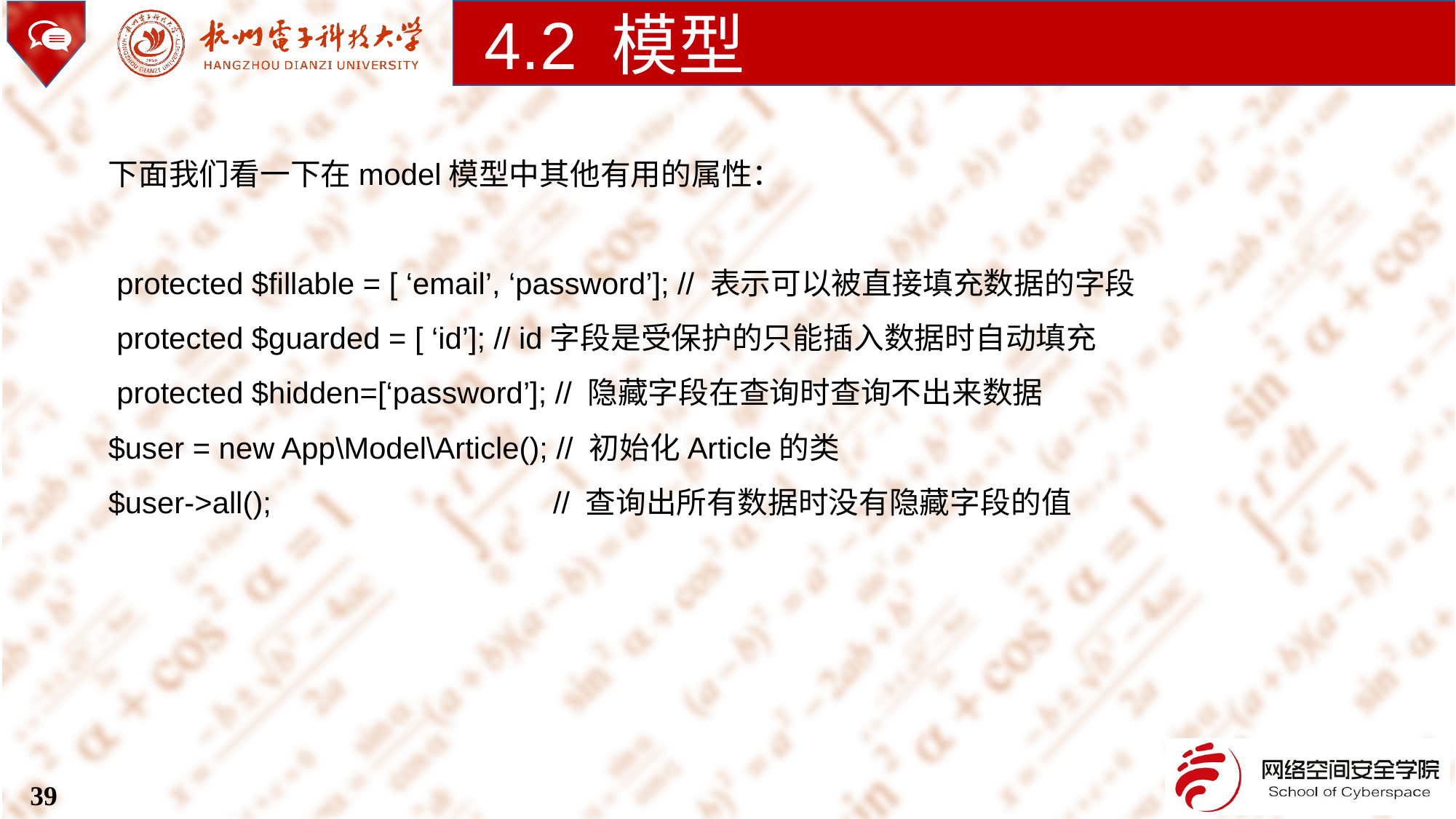

4.2 模型
下面我们看一下在model模型中其他有用的属性：

 protected $fillable = [ ‘email’, ‘password’]; // 表示可以被直接填充数据的字段
 protected $guarded = [ ‘id’]; // id字段是受保护的只能插入数据时自动填充
 protected $hidden=[‘password’]; // 隐藏字段在查询时查询不出来数据
$user = new App\Model\Article(); // 初始化Article的类
$user->all();			 // 查询出所有数据时没有隐藏字段的值
39